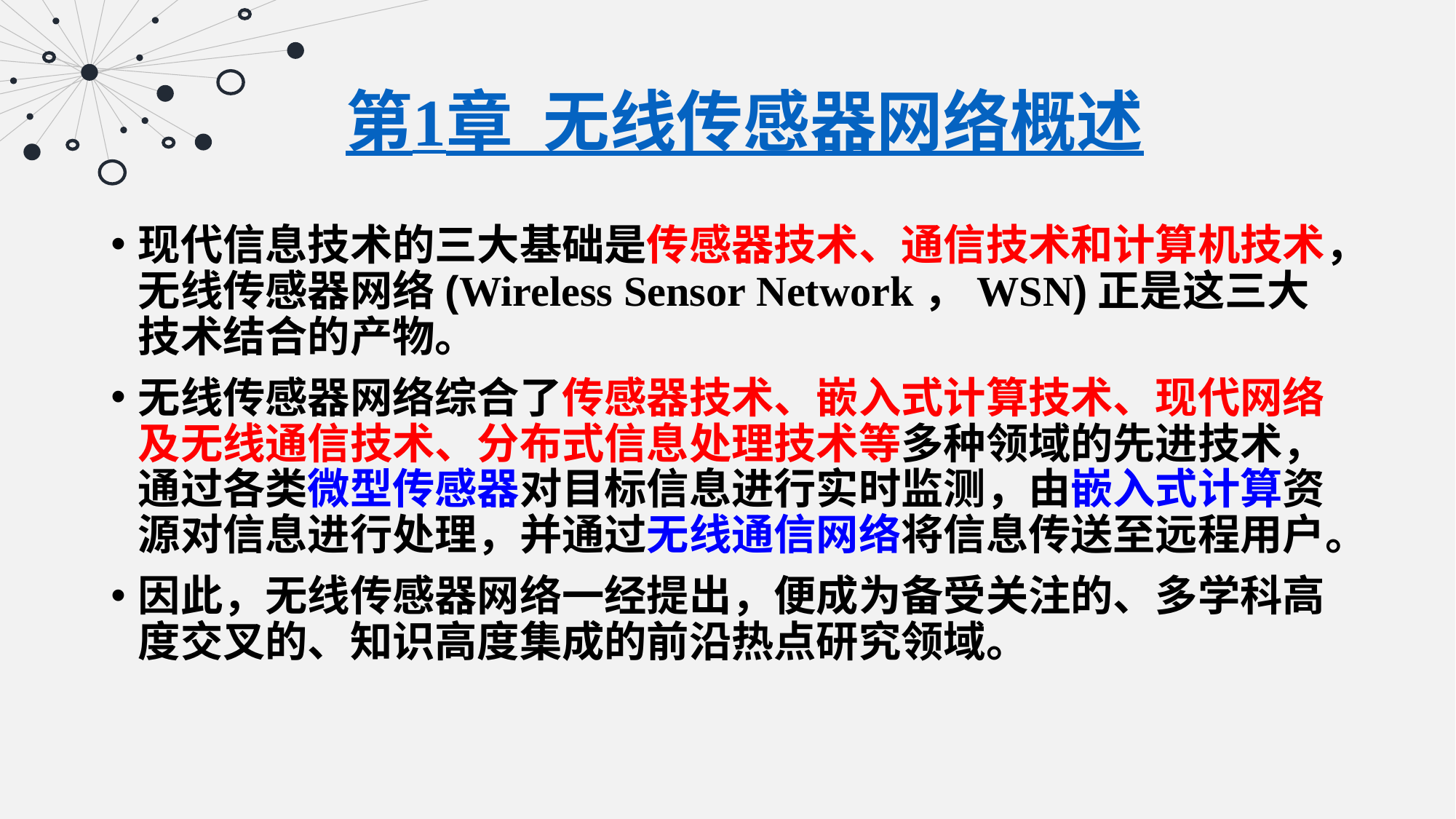

# 第1章  无线传感器网络概述
现代信息技术的三大基础是传感器技术、通信技术和计算机技术，无线传感器网络(Wireless Sensor Network，WSN)正是这三大技术结合的产物。
无线传感器网络综合了传感器技术、嵌入式计算技术、现代网络及无线通信技术、分布式信息处理技术等多种领域的先进技术，通过各类微型传感器对目标信息进行实时监测，由嵌入式计算资源对信息进行处理，并通过无线通信网络将信息传送至远程用户。
因此，无线传感器网络一经提出，便成为备受关注的、多学科高度交叉的、知识高度集成的前沿热点研究领域。